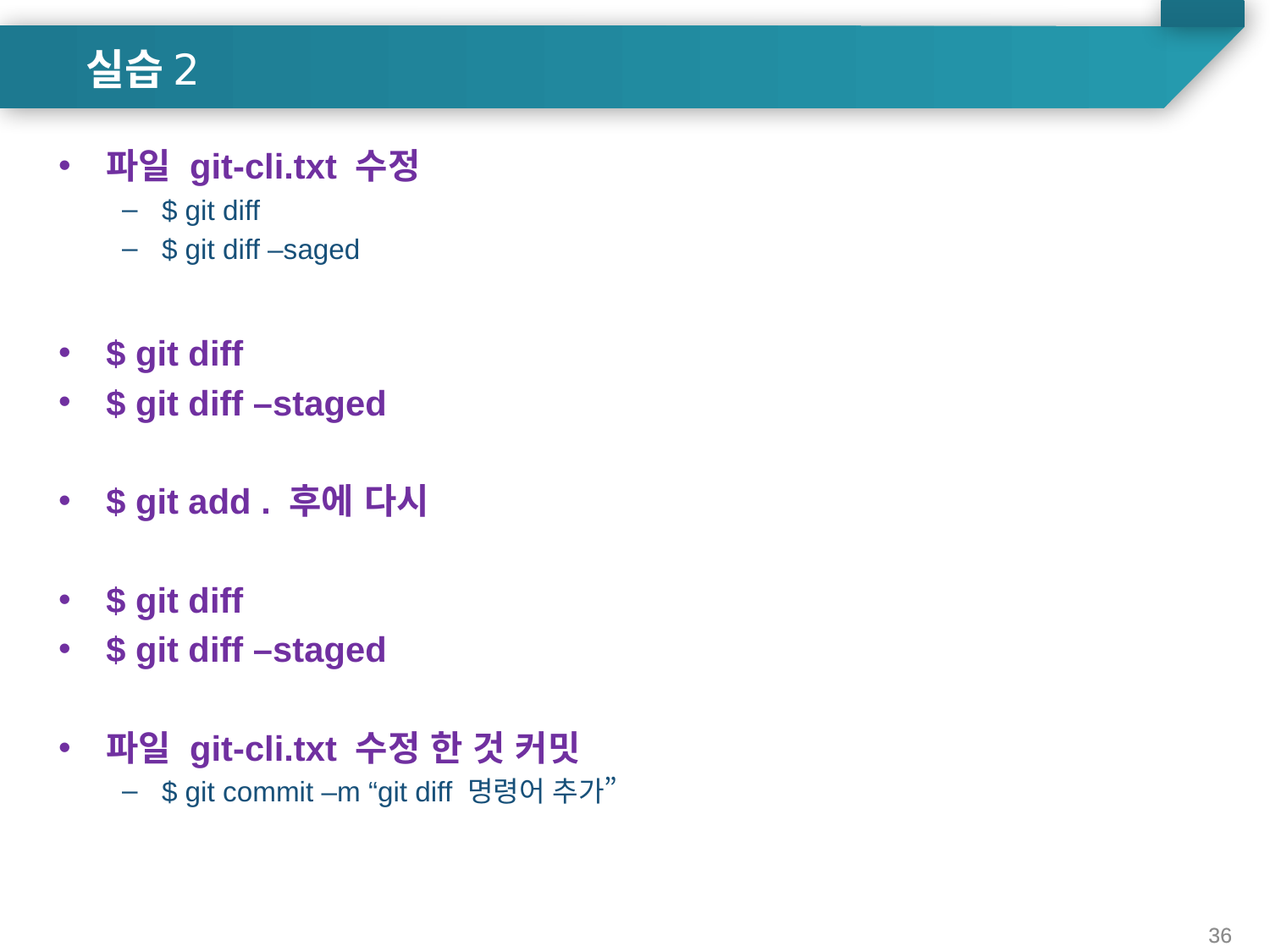

실습2
파일 git-cli.txt 수정
$ git diff
$ git diff –saged

$ git diff
$ git diff –staged

$ git add . 후에 다시

$ git diff
$ git diff –staged

파일 git-cli.txt 수정 한 것 커밋
$ git commit –m “git diff 명령어 추가”

36